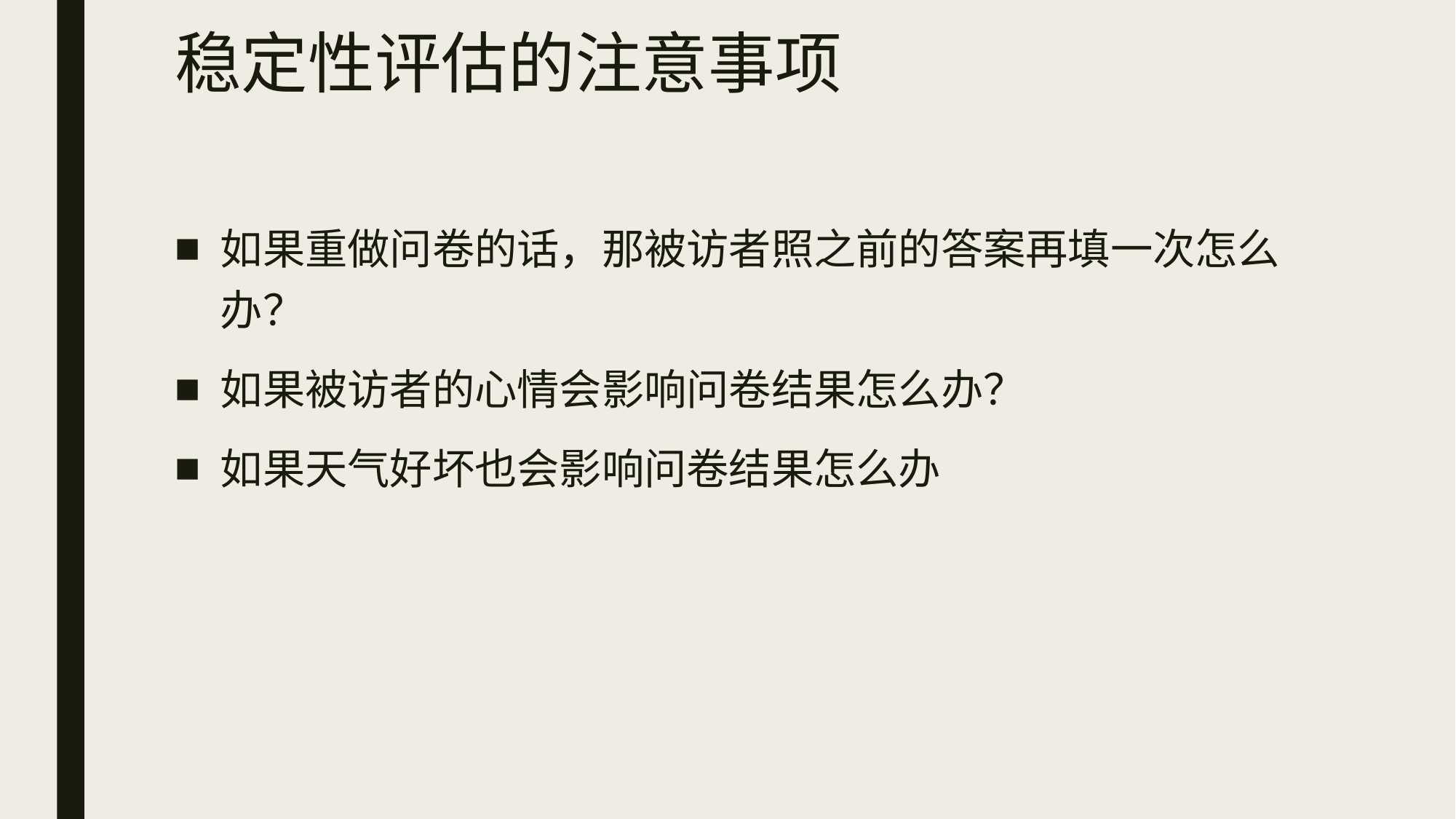

# 稳定性评估的注意事项
如果重做问卷的话，那被访者照之前的答案再填一次怎么办？
如果被访者的心情会影响问卷结果怎么办？
如果天气好坏也会影响问卷结果怎么办